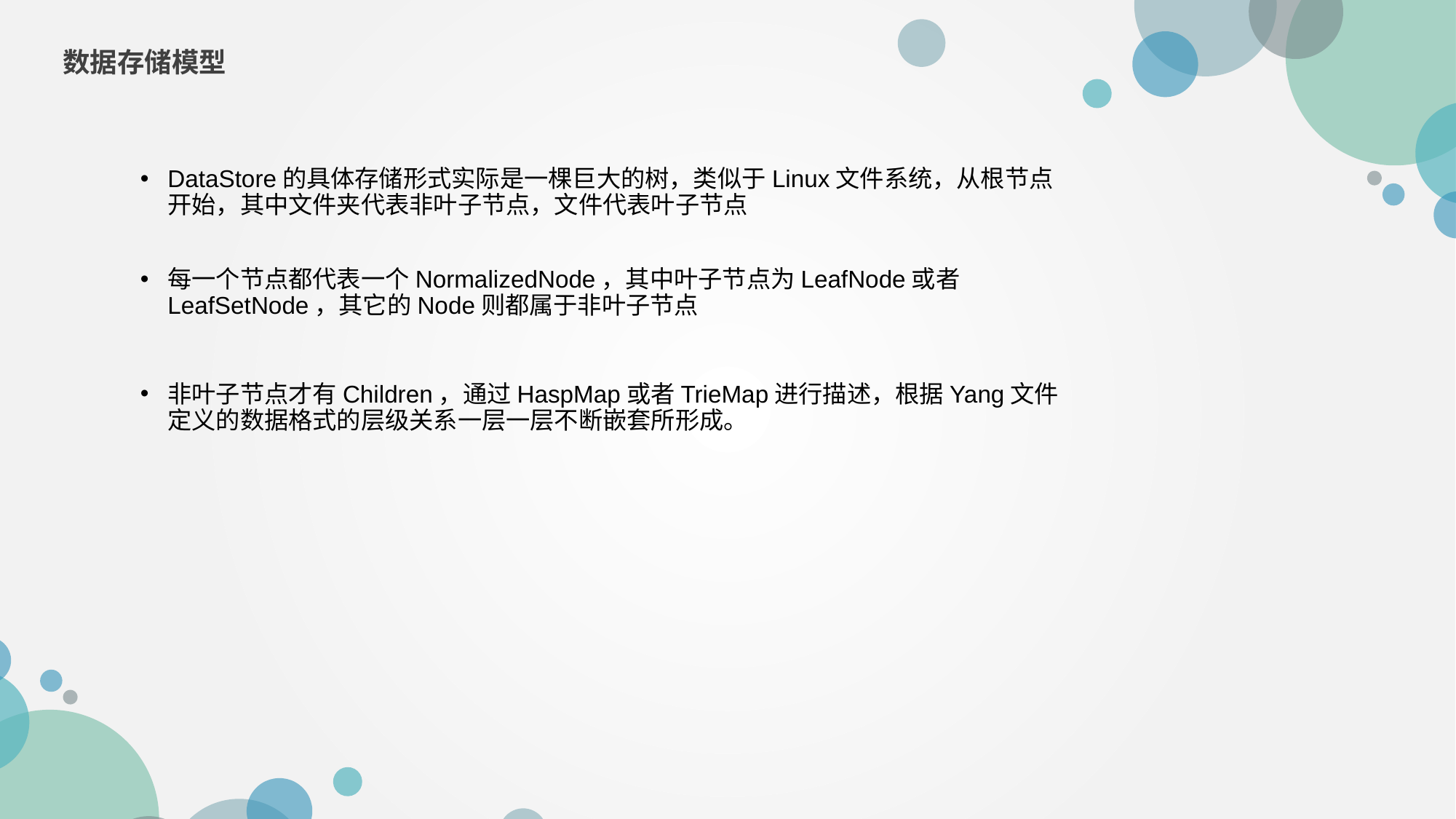

数据存储模型
DataStore的具体存储形式实际是一棵巨大的树，类似于Linux文件系统，从根节点开始，其中文件夹代表非叶子节点，文件代表叶子节点
每一个节点都代表一个NormalizedNode，其中叶子节点为LeafNode或者LeafSetNode，其它的Node则都属于非叶子节点
非叶子节点才有Children，通过HaspMap或者TrieMap进行描述，根据Yang文件定义的数据格式的层级关系一层一层不断嵌套所形成。